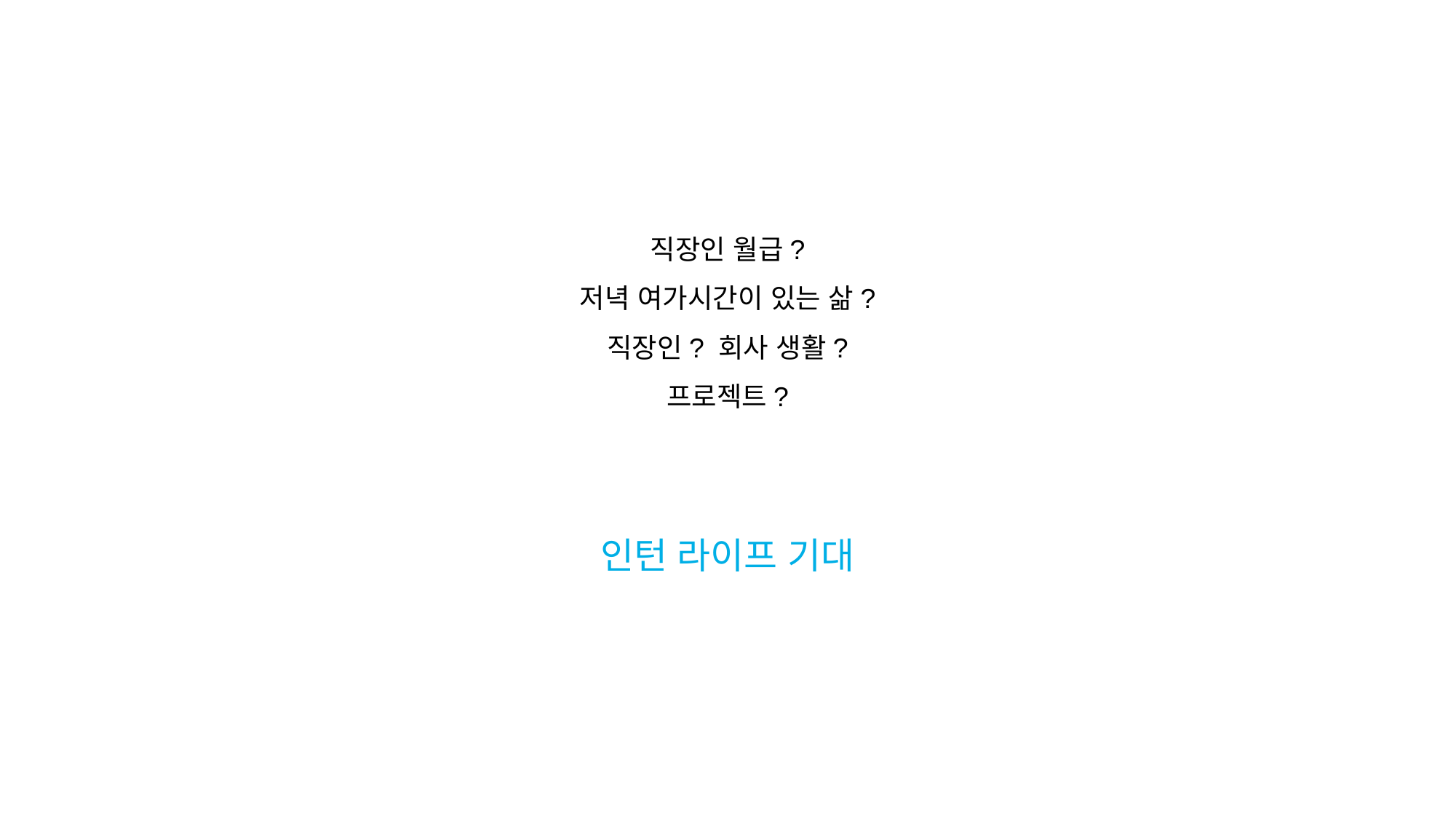

직장인 월급?
저녁 여가시간이 있는 삶?
직장인? 회사 생활?
프로젝트?

인턴 라이프 기대